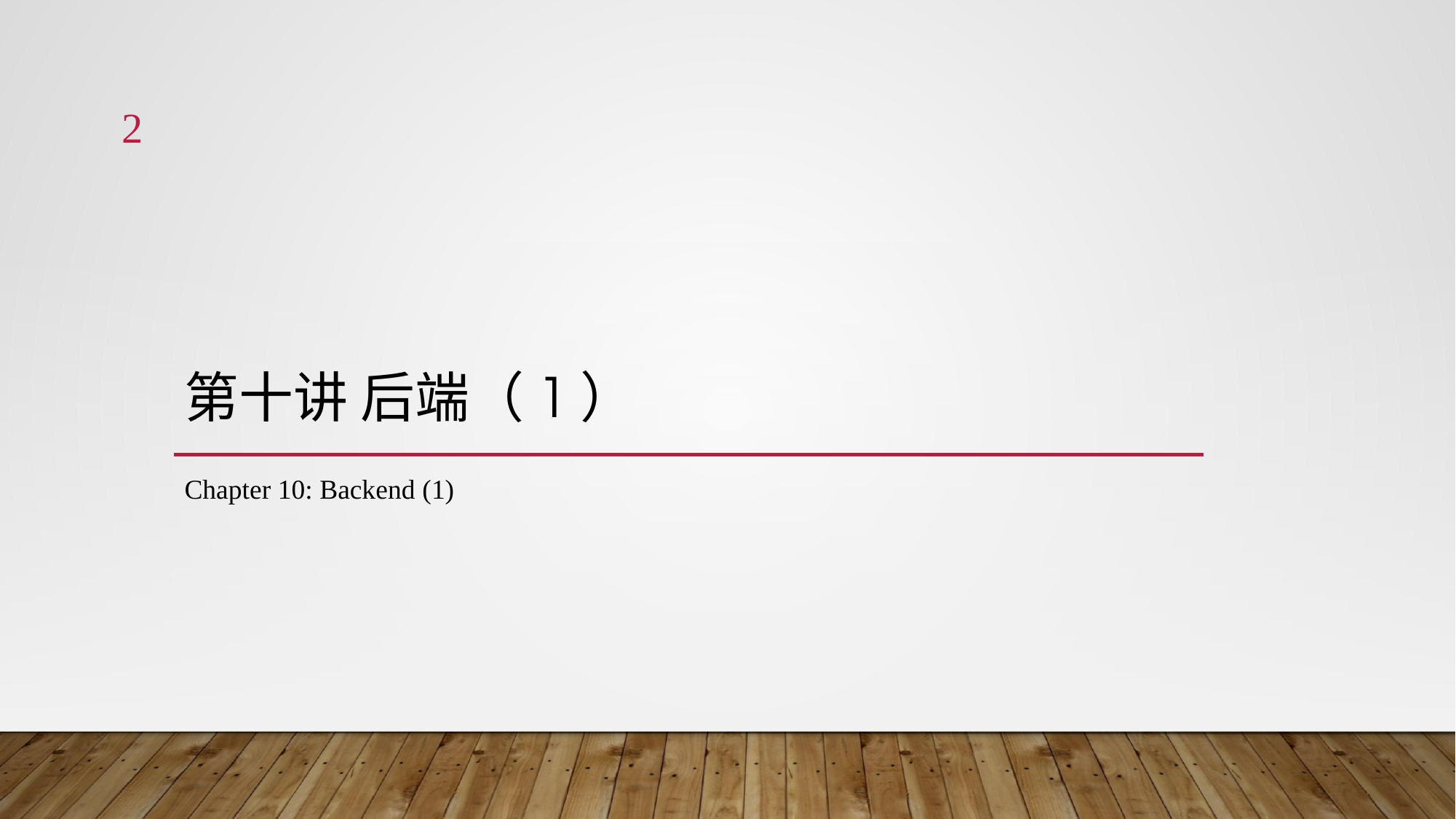

2
# 第十讲 后端（1）
Chapter 10: Backend (1)